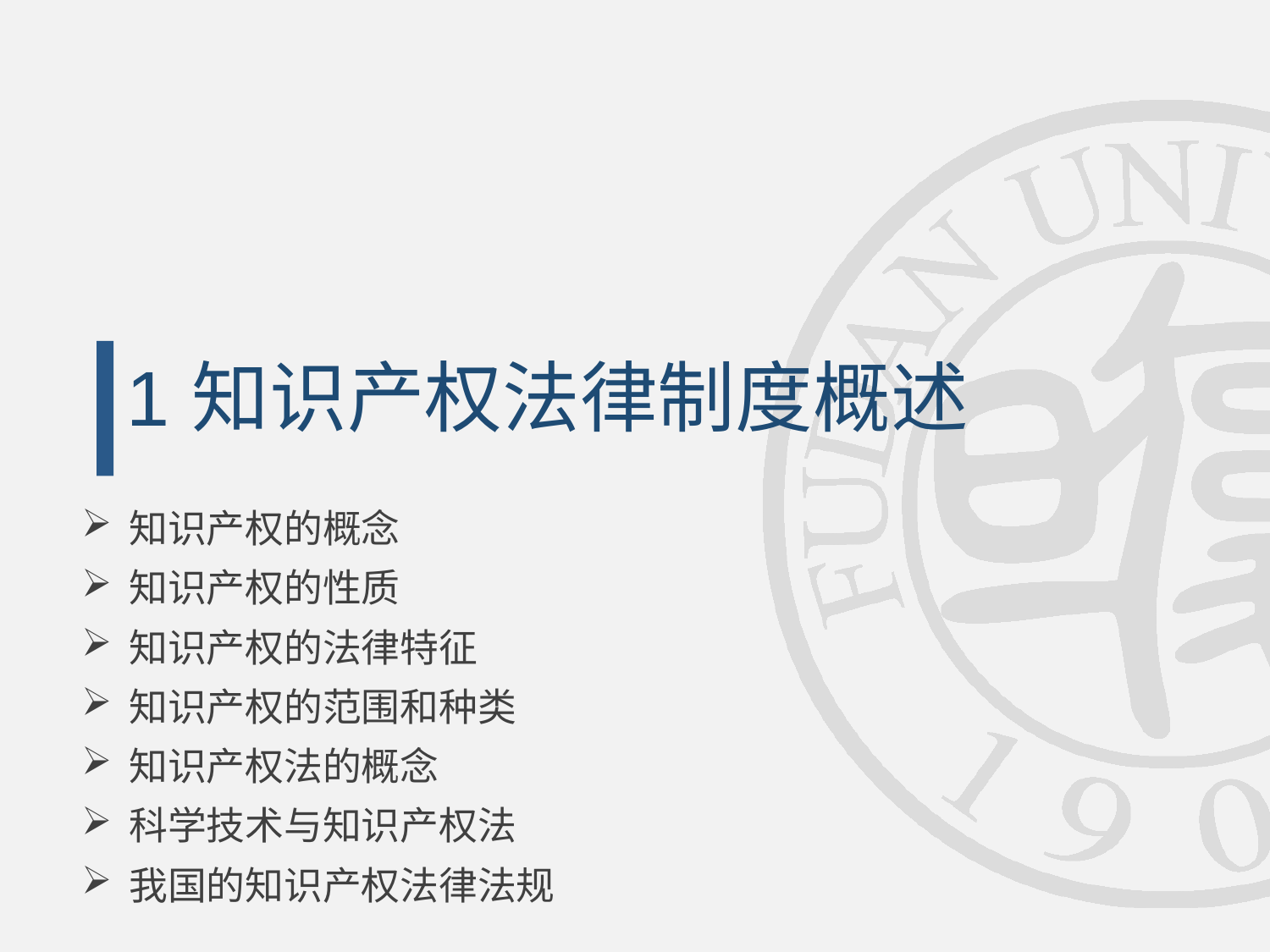

1
# 知识产权法律制度概述
知识产权的概念
知识产权的性质
知识产权的法律特征
知识产权的范围和种类
知识产权法的概念
科学技术与知识产权法
我国的知识产权法律法规